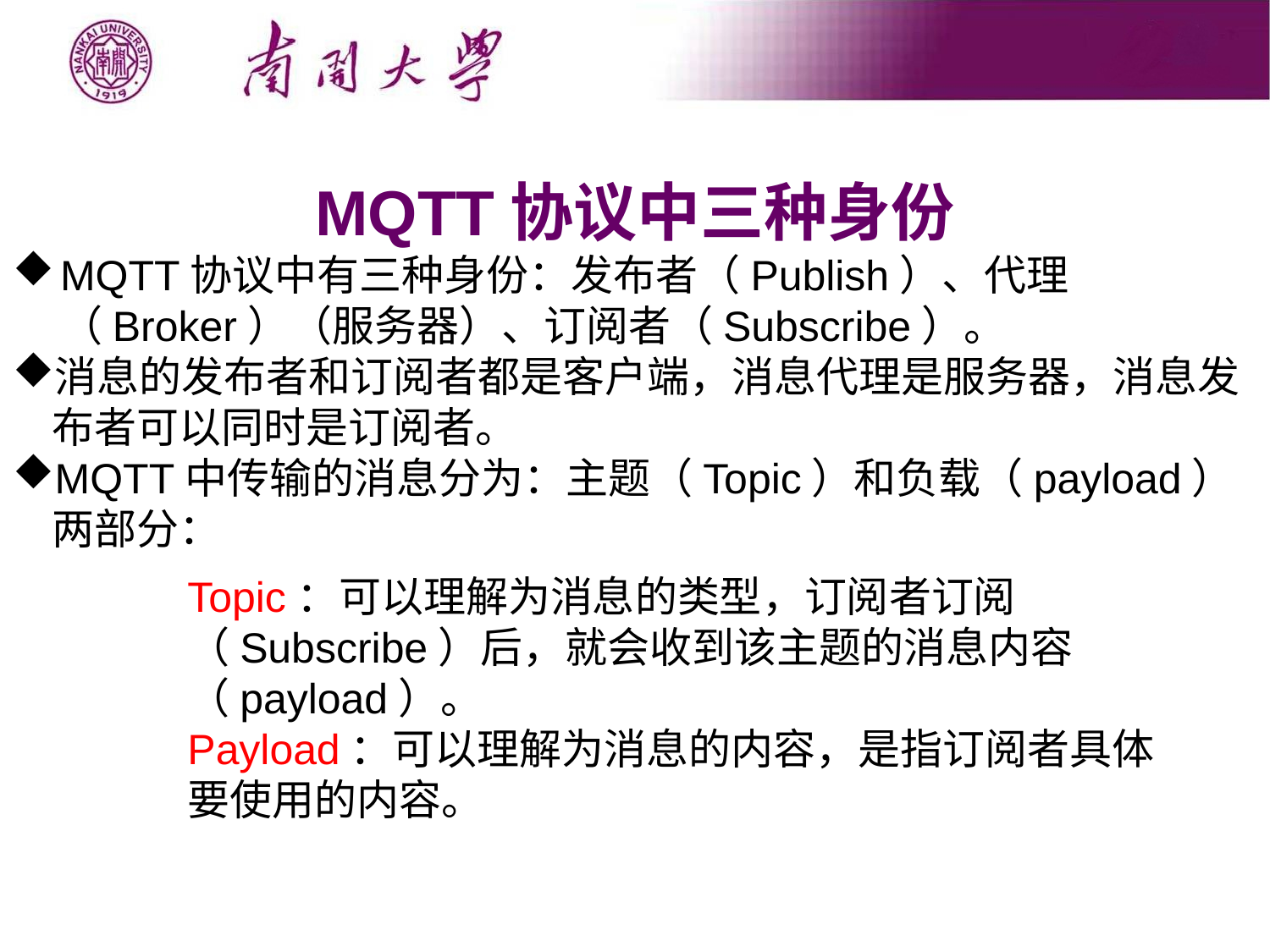

MQTT协议中三种身份
MQTT协议中有三种身份：发布者（Publish）、代理（Broker）（服务器）、订阅者（Subscribe）。
消息的发布者和订阅者都是客户端，消息代理是服务器，消息发布者可以同时是订阅者。
MQTT中传输的消息分为：主题（Topic）和负载（payload）两部分：
Topic：可以理解为消息的类型，订阅者订阅（Subscribe）后，就会收到该主题的消息内容（payload）。
Payload：可以理解为消息的内容，是指订阅者具体要使用的内容。